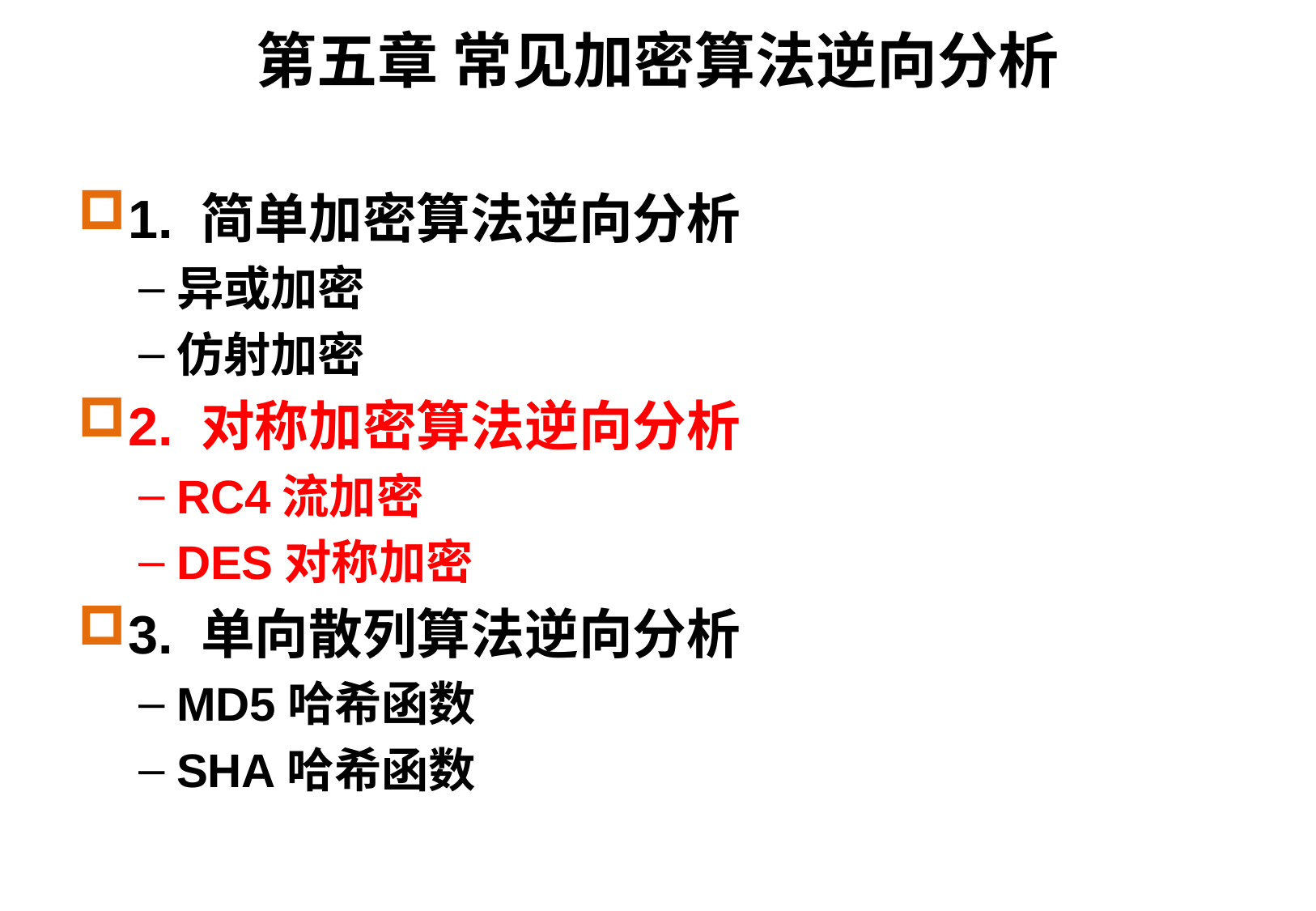

# 第五章 常见加密算法逆向分析
1. 简单加密算法逆向分析
异或加密
仿射加密
2. 对称加密算法逆向分析
RC4流加密
DES对称加密
3. 单向散列算法逆向分析
MD5哈希函数
SHA哈希函数